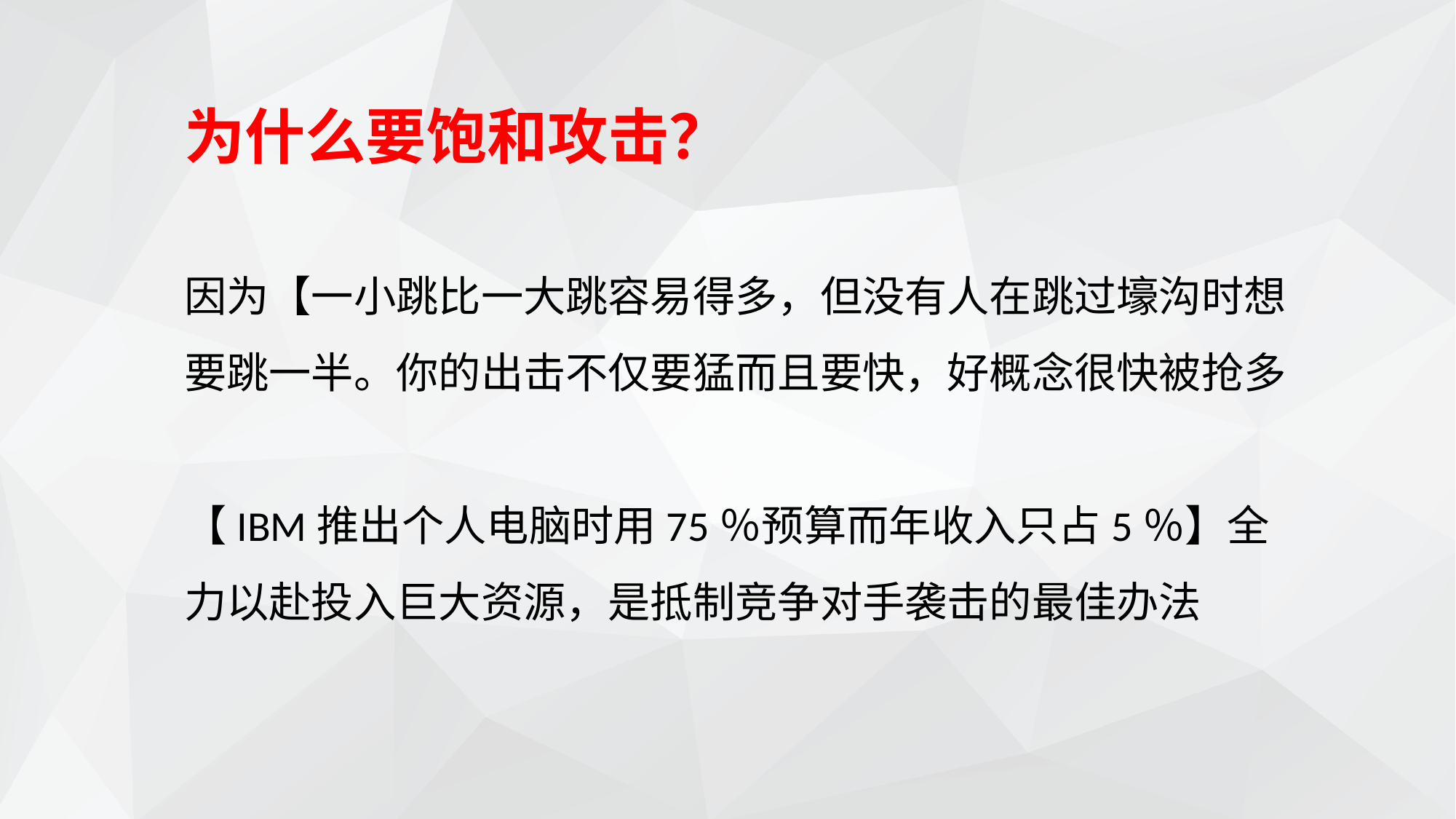

为什么要饱和攻击？

因为【一小跳比一大跳容易得多，但没有人在跳过壕沟时想要跳一半。你的出击不仅要猛而且要快，好概念很快被抢多

【IBM推出个人电脑时用75％预算而年收入只占5％】全力以赴投入巨大资源，是抵制竞争对手袭击的最佳办法